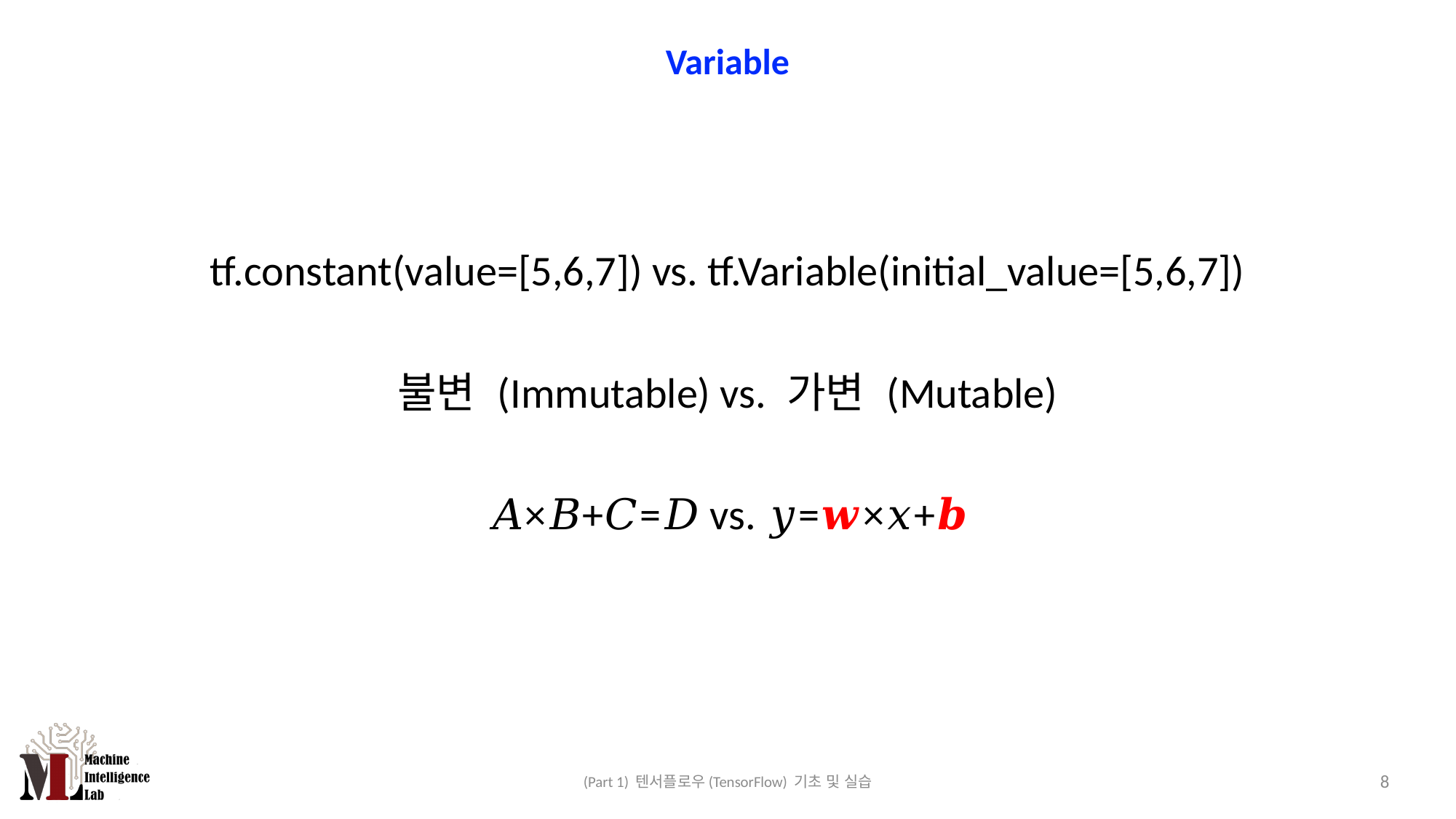

# Variable
tf.constant(value=[5,6,7]) vs. tf.Variable(initial_value=[5,6,7])

불변 (Immutable) vs. 가변 (Mutable)

𝐴×𝐵+𝐶=𝐷 vs. 𝑦=𝒘×𝑥+𝒃
8
(Part 1) 텐서플로우(TensorFlow) 기초 및 실습